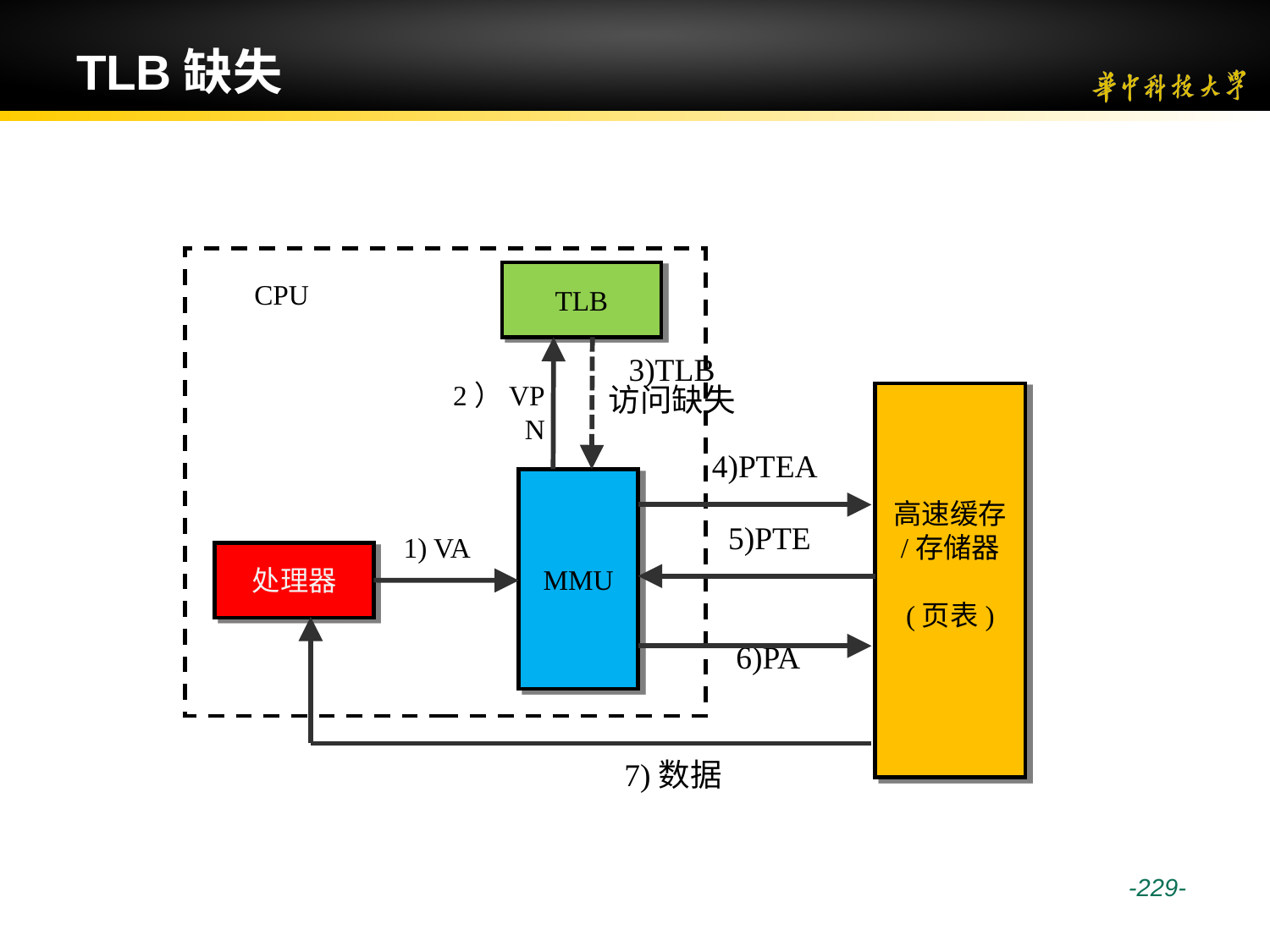

# TLB缺失

TLB
CPU
MMU
处理器
2）VPN
3)TLB
访问缺失
高速缓存
/存储器

(页表)

4)PTEA
5)PTE
1) VA
7)数据
6)PA
 -229-